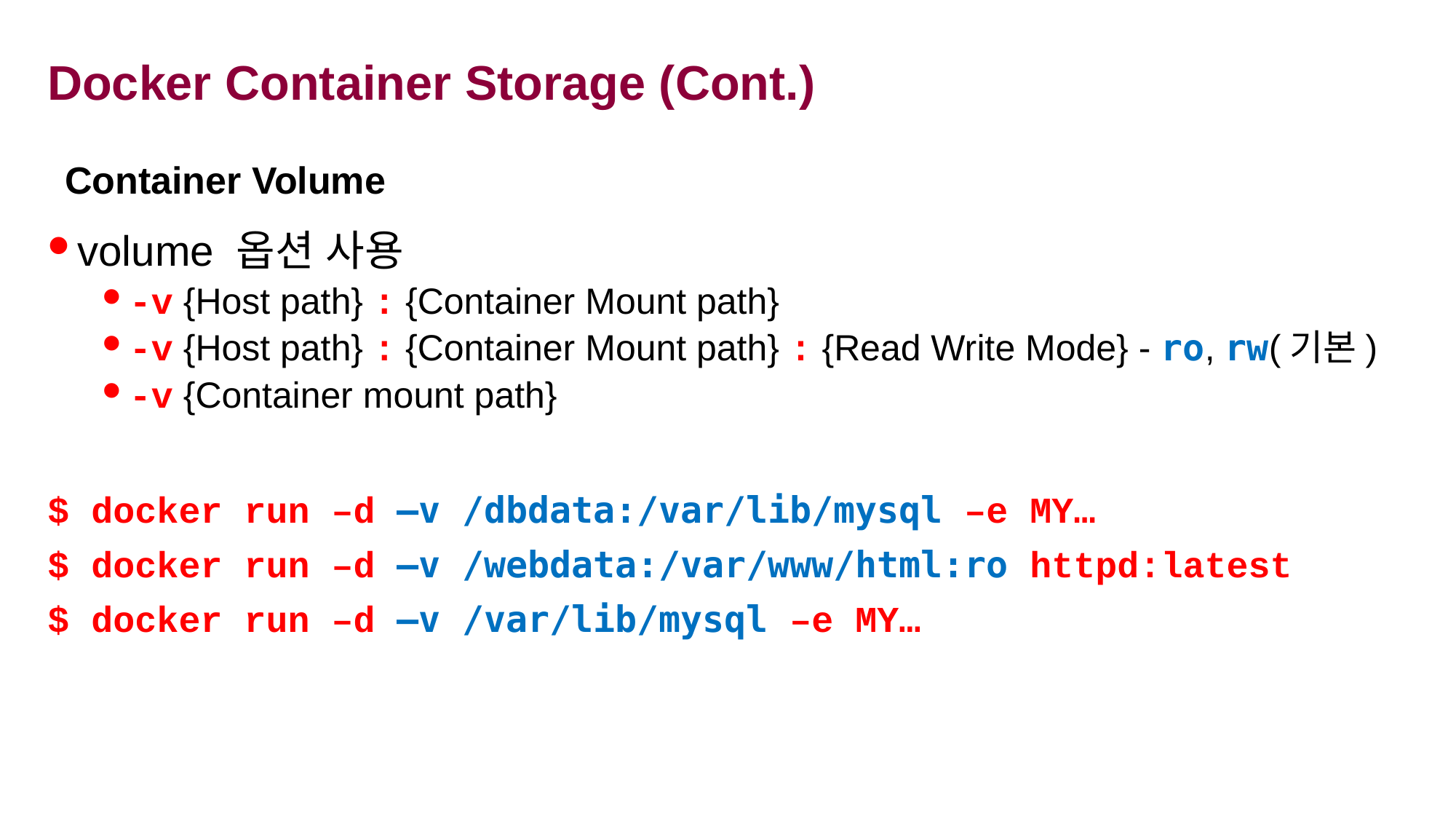

# Docker Container Storage (Cont.)
Container Volume
volume 옵션 사용
-v {Host path} : {Container Mount path}
-v {Host path} : {Container Mount path} : {Read Write Mode} - ro, rw(기본)
-v {Container mount path}

$ docker run –d –v /dbdata:/var/lib/mysql –e MY…
$ docker run –d –v /webdata:/var/www/html:ro httpd:latest
$ docker run –d –v /var/lib/mysql –e MY…